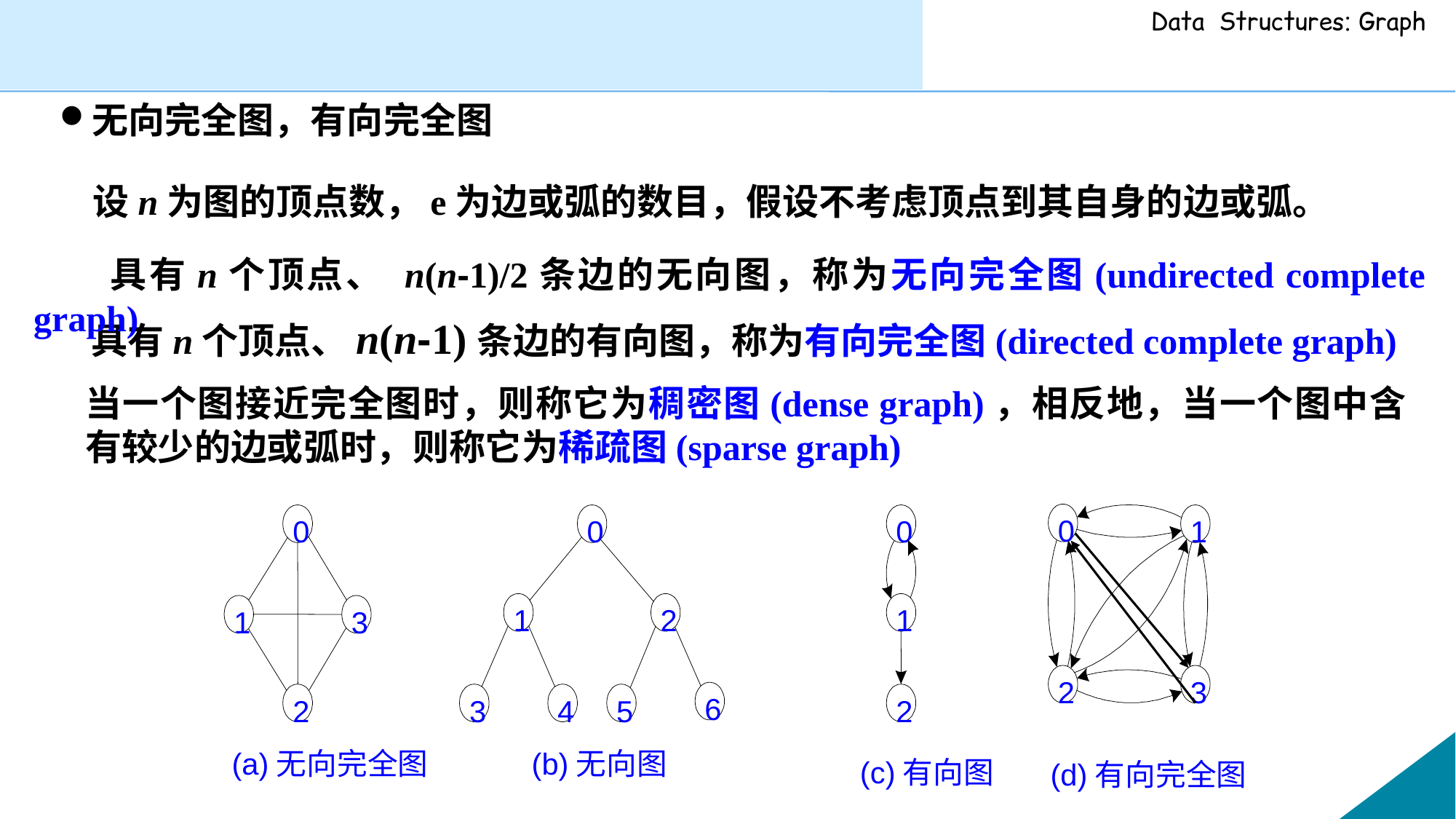

无向完全图，有向完全图

   设n为图的顶点数，e为边或弧的数目，假设不考虑顶点到其自身的边或弧。
      具有n个顶点、 n(n-1)/2条边的无向图，称为无向完全图(undirected complete graph)
      具有n个顶点、n(n-1)条边的有向图，称为有向完全图(directed complete graph)
当一个图接近完全图时，则称它为稠密图(dense graph)，相反地，当一个图中含有较少的边或弧时，则称它为稀疏图(sparse graph)

0
0
0
0
1

1
2
1
1
3

2
3

6

2
3
4
5
2
(a)无向完全图
(b)无向图
(c)有向图
(d)有向完全图